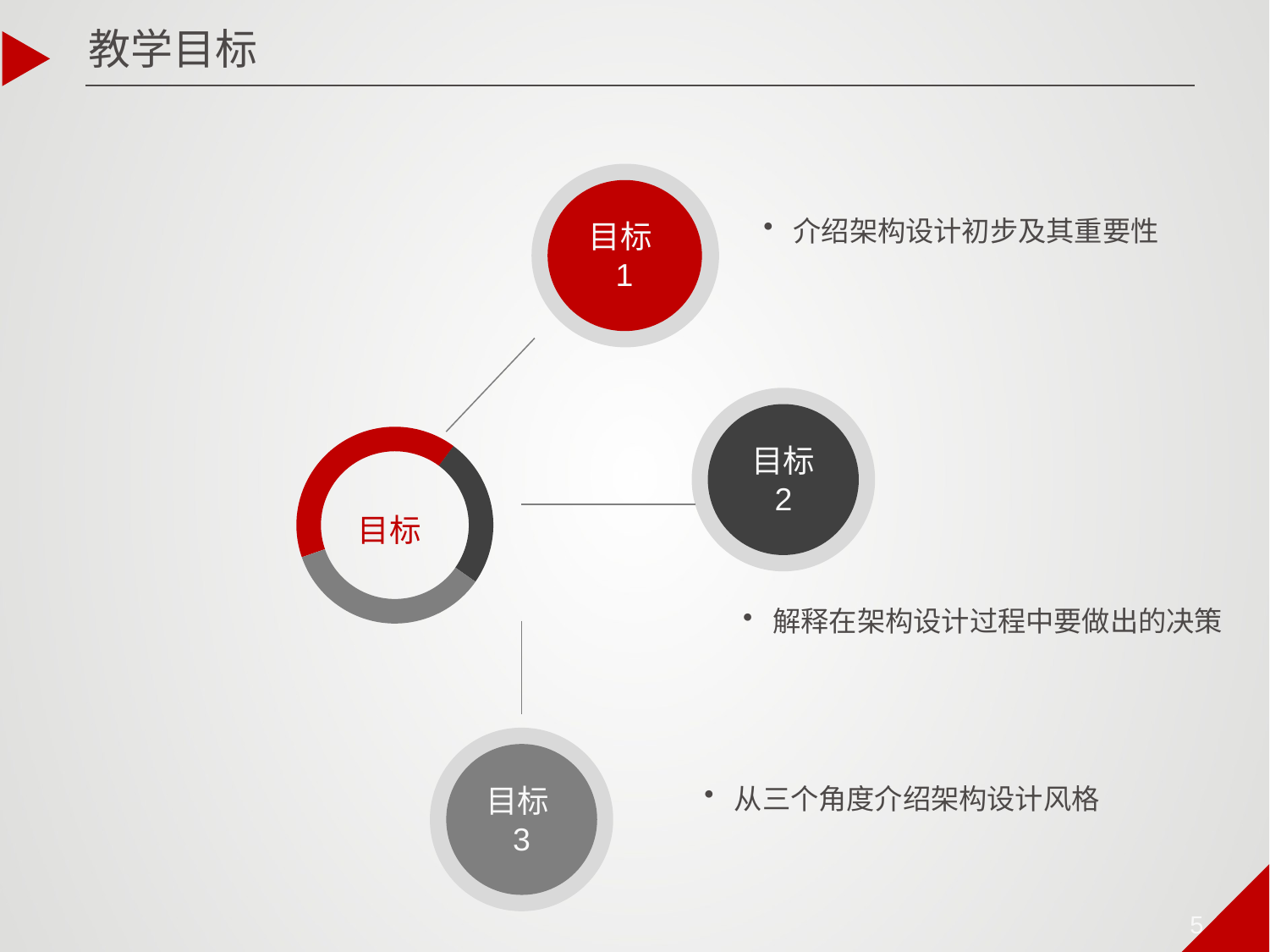

教学目标

介绍架构设计初步及其重要性
目标1

目标
2

目标

解释在架构设计过程中要做出的决策

目标3
从三个角度介绍架构设计风格